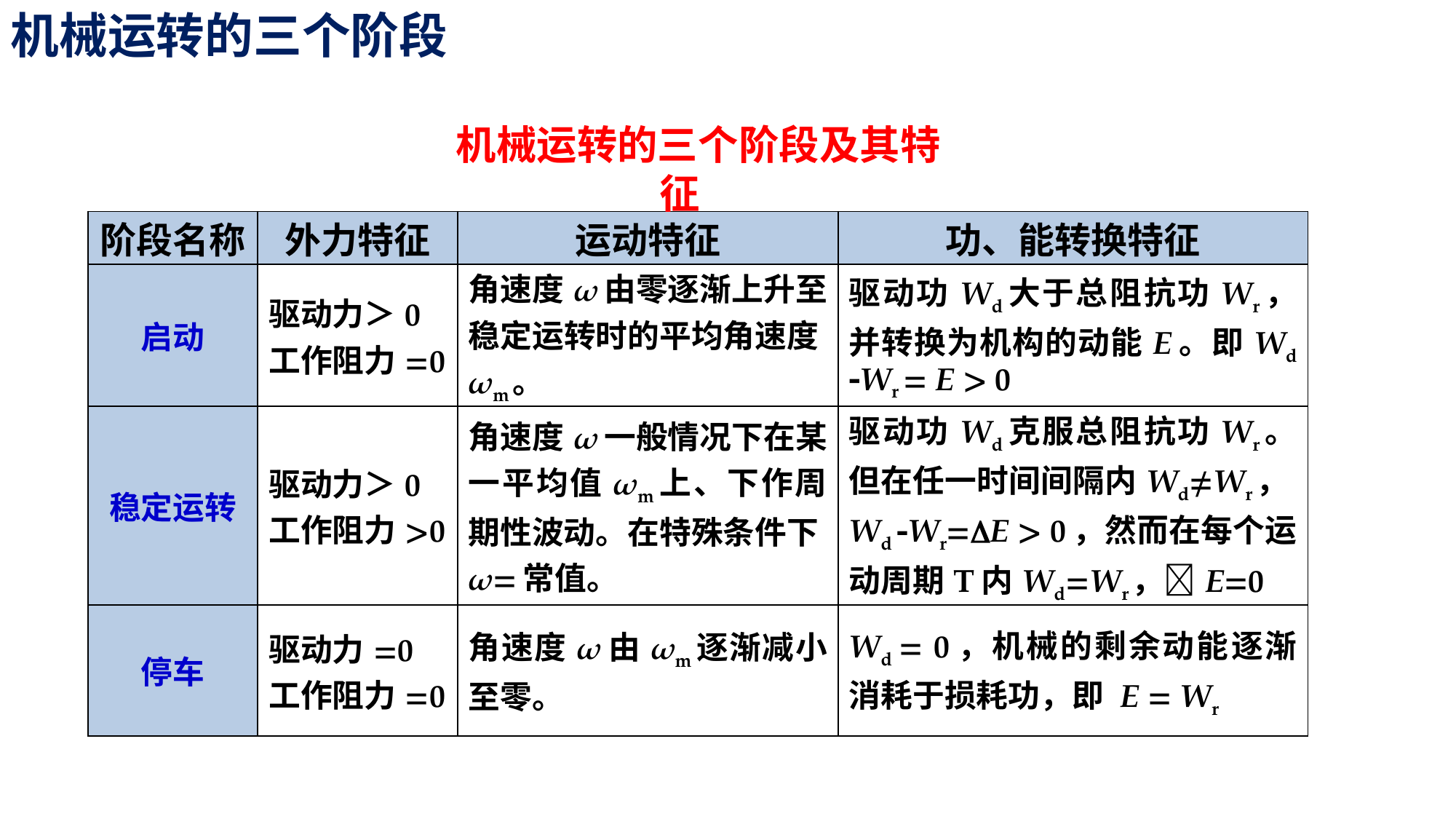

机械运转的三个阶段
机械运转的三个阶段及其特征
| 阶段名称 | 外力特征 | 运动特征 | 功、能转换特征 |
| --- | --- | --- | --- |
| 启动 | 驱动力＞0 工作阻力=0 | 角速度ω由零逐渐上升至稳定运转时的平均角速度ωm。 | 驱动功Wd大于总阻抗功Wr，并转换为机构的动能E。即Wd −Wr = E > 0 |
| 稳定运转 | 驱动力＞0 工作阻力>0 | 角速度ω一般情况下在某一平均值ωm上、下作周期性波动。在特殊条件下ω=常值。 | 驱动功Wd克服总阻抗功Wr。但在任一时间间隔内Wd≠Wr，Wd −Wr=ΔE > 0，然而在每个运动周期T内Wd=Wr，ΔE=0 |
| 停车 | 驱动力=0 工作阻力=0 | 角速度ω由ωm逐渐减小至零。 | Wd = 0，机械的剩余动能逐渐消耗于损耗功，即 E = Wr |